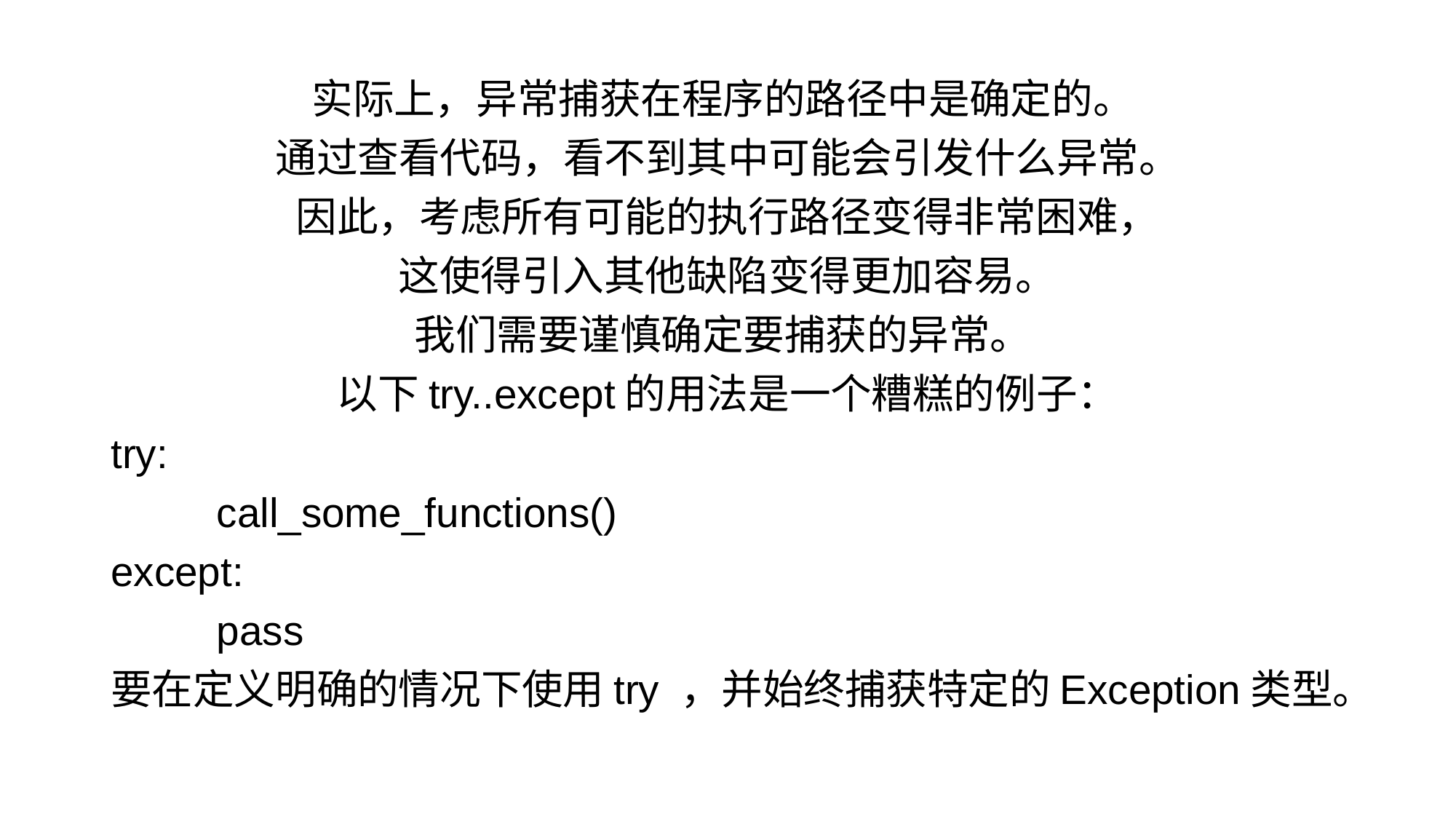

实际上，异常捕获在程序的路径中是确定的。
通过查看代码，看不到其中可能会引发什么异常。
因此，考虑所有可能的执行路径变得非常困难，
这使得引入其他缺陷变得更加容易。
我们需要谨慎确定要捕获的异常。
以下try..except的用法是一个糟糕的例子：
try:
	call_some_functions()
except:
	pass
要在定义明确的情况下使用try ，并始终捕获特定的Exception类型。